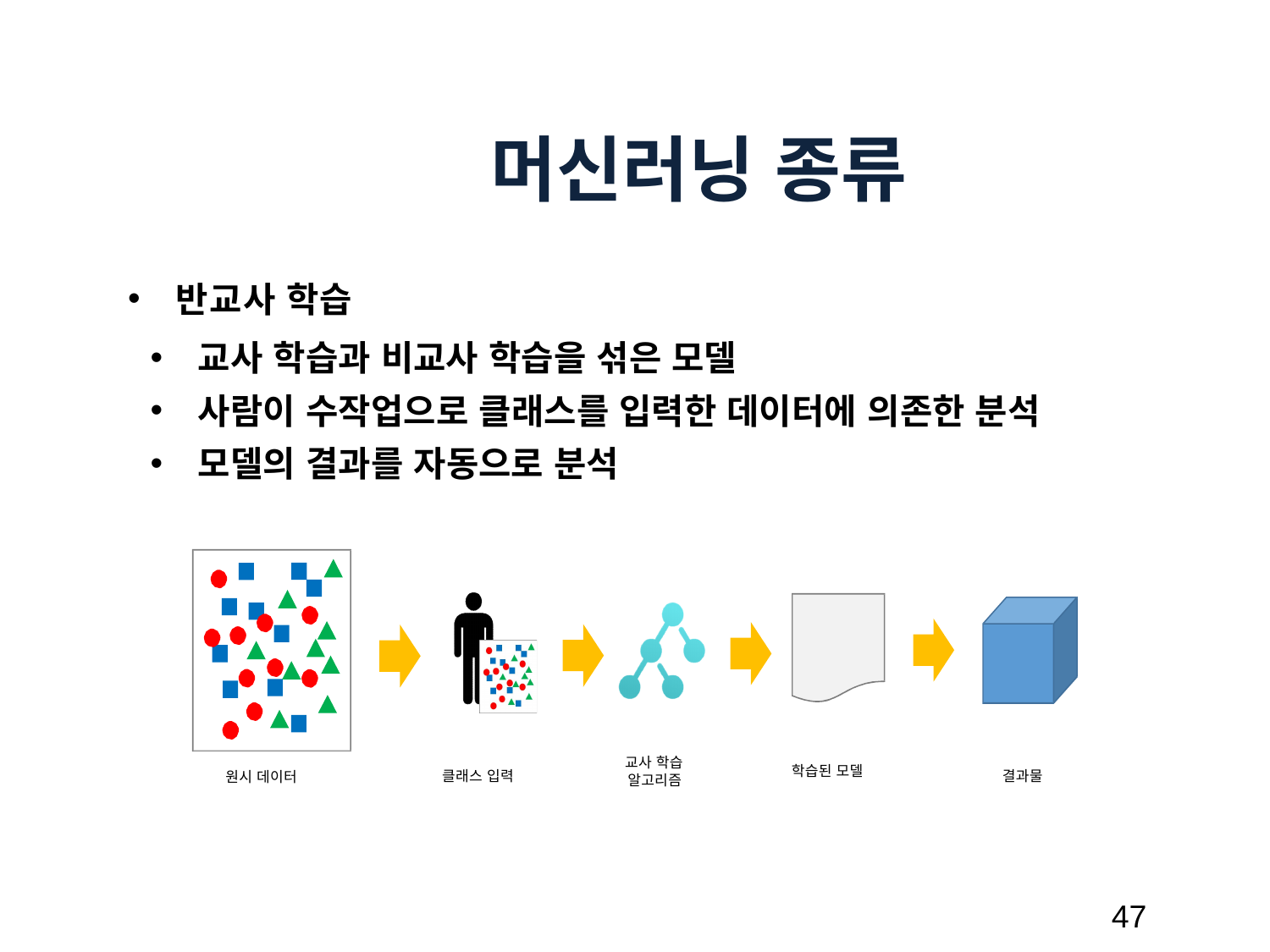

머신러닝 종류
반교사 학습
교사 학습과 비교사 학습을 섞은 모델
사람이 수작업으로 클래스를 입력한 데이터에 의존한 분석
모델의 결과를 자동으로 분석

교사 학습 알고리즘
학습된 모델
클래스 입력
결과물
원시 데이터